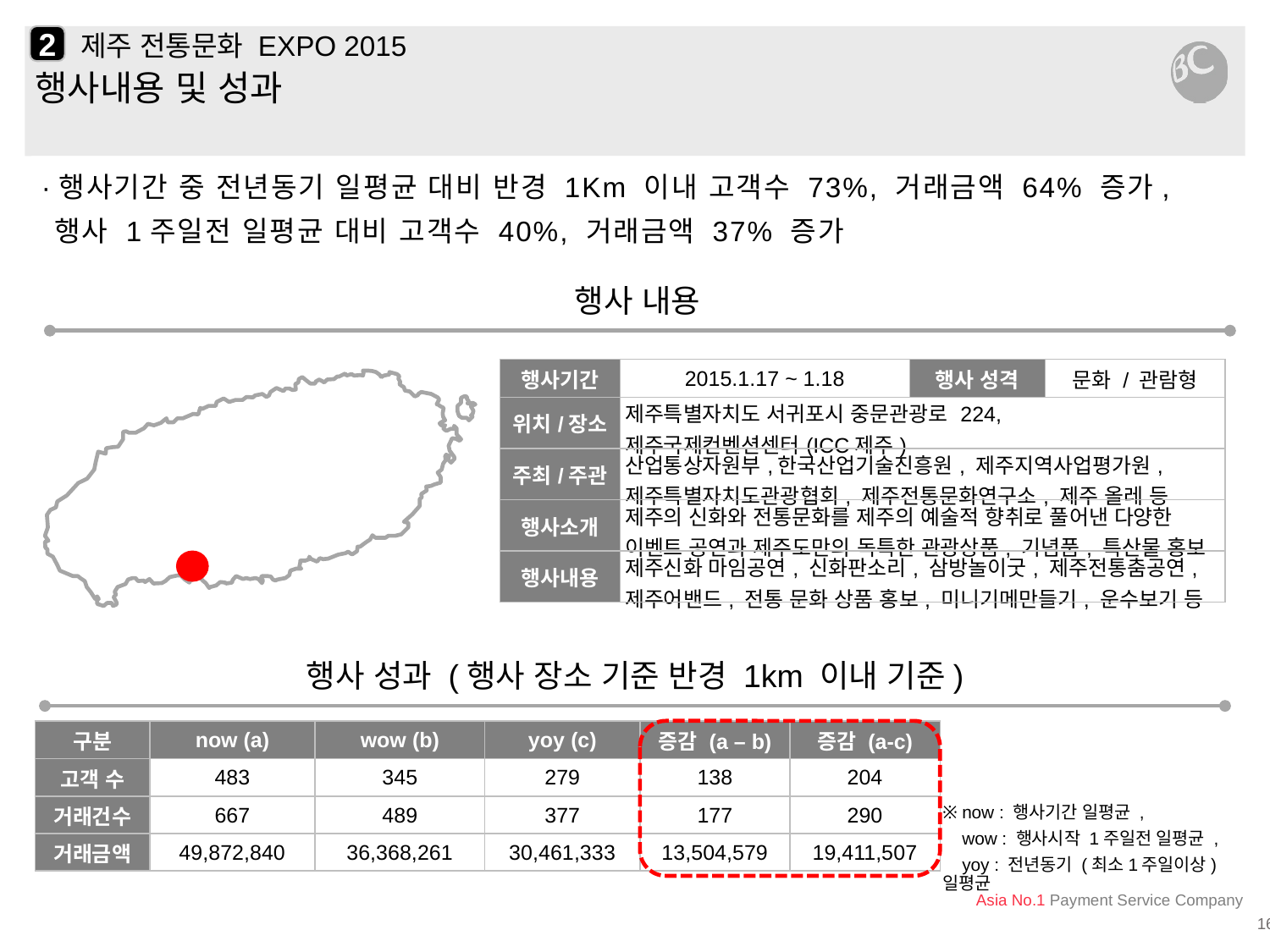

2
# 제주 전통문화 EXPO 2015
행사내용 및 성과
·행사기간 중 전년동기 일평균 대비 반경 1Km 이내 고객수 73%, 거래금액 64% 증가,       행사 1주일전 일평균 대비 고객수 40%, 거래금액 37% 증가
행사 내용
| 행사기간 | 2015.1.17 ~ 1.18 | 행사 성격 | 문화 / 관람형 |
| --- | --- | --- | --- |
| 위치/장소 | 제주특별자치도 서귀포시 중문관광로 224, 제주국제컨벤션센터(ICC제주) |  |  |
| 주최/주관 | 산업통상자원부,한국산업기술진흥원, 제주지역사업평가원, 제주특별자치도관광협회, 제주전통문화연구소, 제주 올레 등 |  |  |
| 행사소개 | 제주의 신화와 전통문화를 제주의 예술적 향취로 풀어낸 다양한 이벤트 공연과 제주도만의 독특한 관광상품, 기념품, 특산물 홍보 |  |  |
| 행사내용 | 제주신화 마임공연, 신화판소리, 삼방놀이굿, 제주전통춤공연, 제주어밴드, 전통 문화 상품 홍보, 미니기메만들기, 운수보기 등 |  |  |

행사 성과 (행사 장소 기준 반경 1km 이내 기준)
| 구분 | now (a) | wow (b) | yoy (c) | 증감 (a – b) | 증감 (a-c) |
| --- | --- | --- | --- | --- | --- |
| 고객 수 | 483 | 345 | 279 | 138 | 204 |
| 거래건수 | 667 | 489 | 377 | 177 | 290 |
| 거래금액 | 49,872,840 | 36,368,261 | 30,461,333 | 13,504,579 | 19,411,507 |

※ now : 행사기간 일평균 ,
    wow : 행사시작 1주일전 일평균 ,
    yoy : 전년동기 (최소1주일이상) 일평균